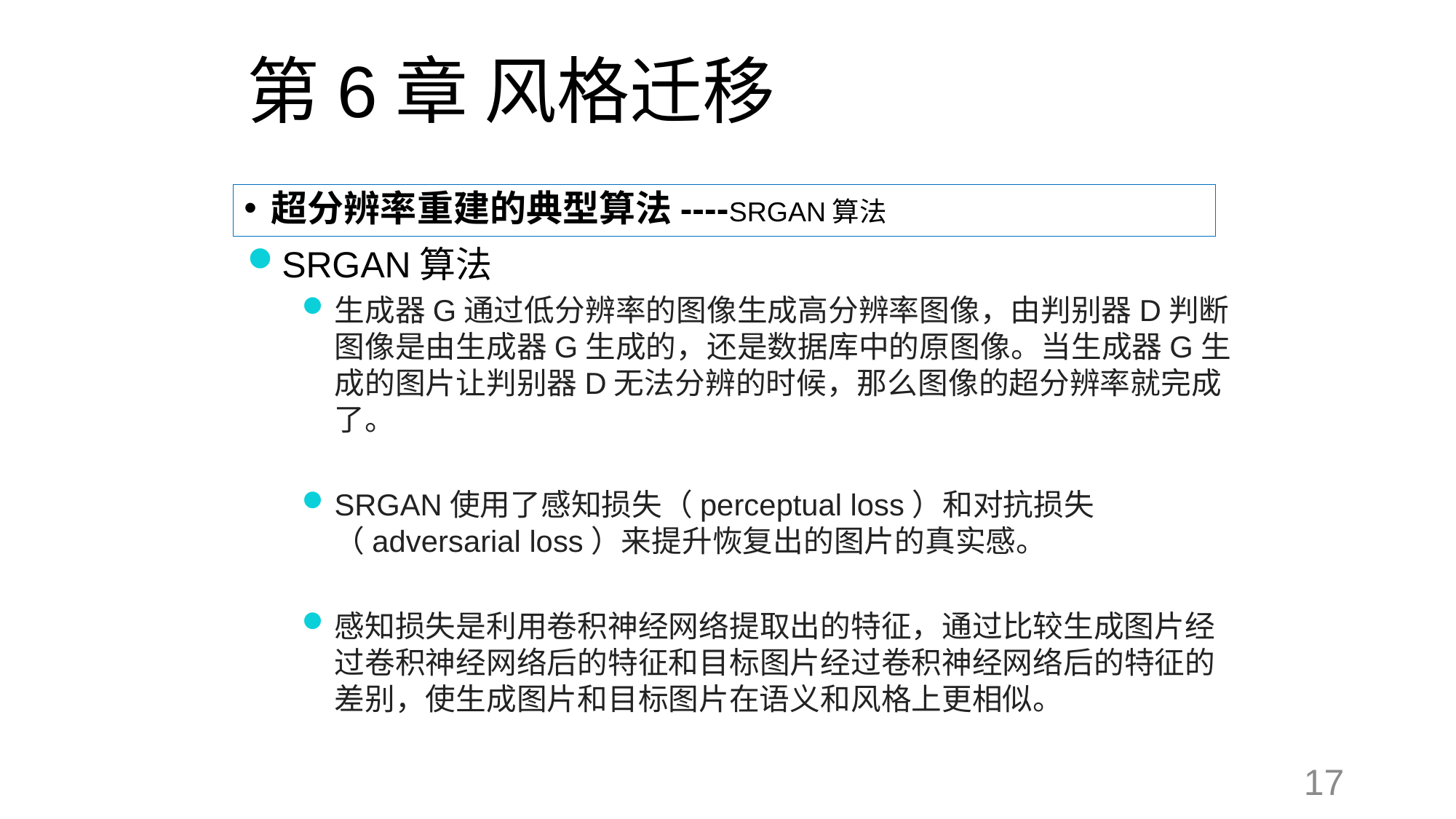

# 第6章 风格迁移
超分辨率重建的典型算法----SRGAN算法
SRGAN算法
生成器G通过低分辨率的图像生成高分辨率图像，由判别器D判断图像是由生成器G生成的，还是数据库中的原图像。当生成器G生成的图片让判别器D无法分辨的时候，那么图像的超分辨率就完成了。

SRGAN使用了感知损失（perceptual loss）和对抗损失（adversarial loss）来提升恢复出的图片的真实感。

感知损失是利用卷积神经网络提取出的特征，通过比较生成图片经过卷积神经网络后的特征和目标图片经过卷积神经网络后的特征的差别，使生成图片和目标图片在语义和风格上更相似。
17